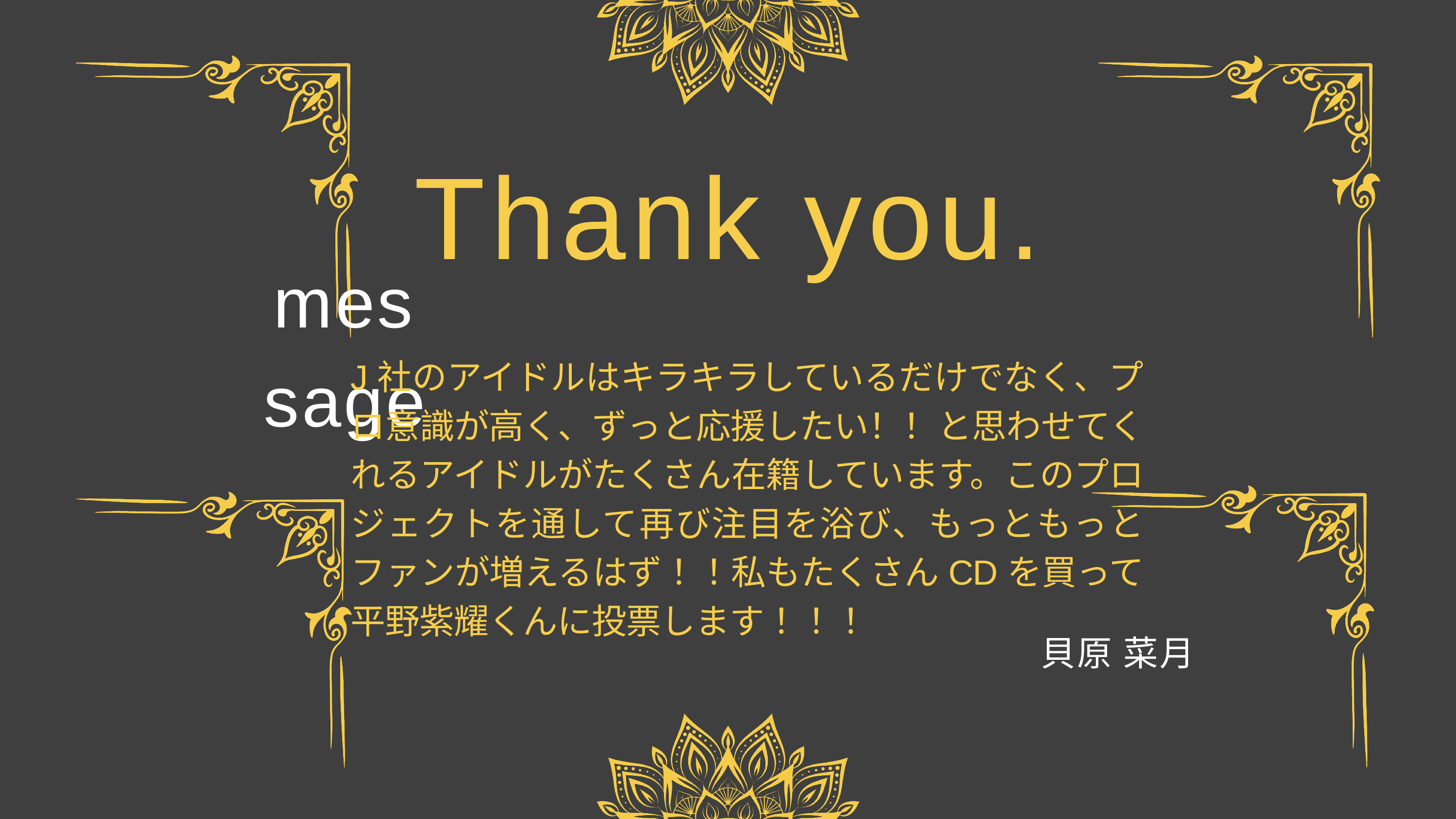

Thank you.
message
J社のアイドルはキラキラしているだけでなく、プロ意識が高く、ずっと応援したい！！と思わせてくれるアイドルがたくさん在籍しています。このプロジェクトを通して再び注目を浴び、もっともっとファンが増えるはず！！私もたくさんCDを買って平野紫耀くんに投票します！！！

貝原 菜月